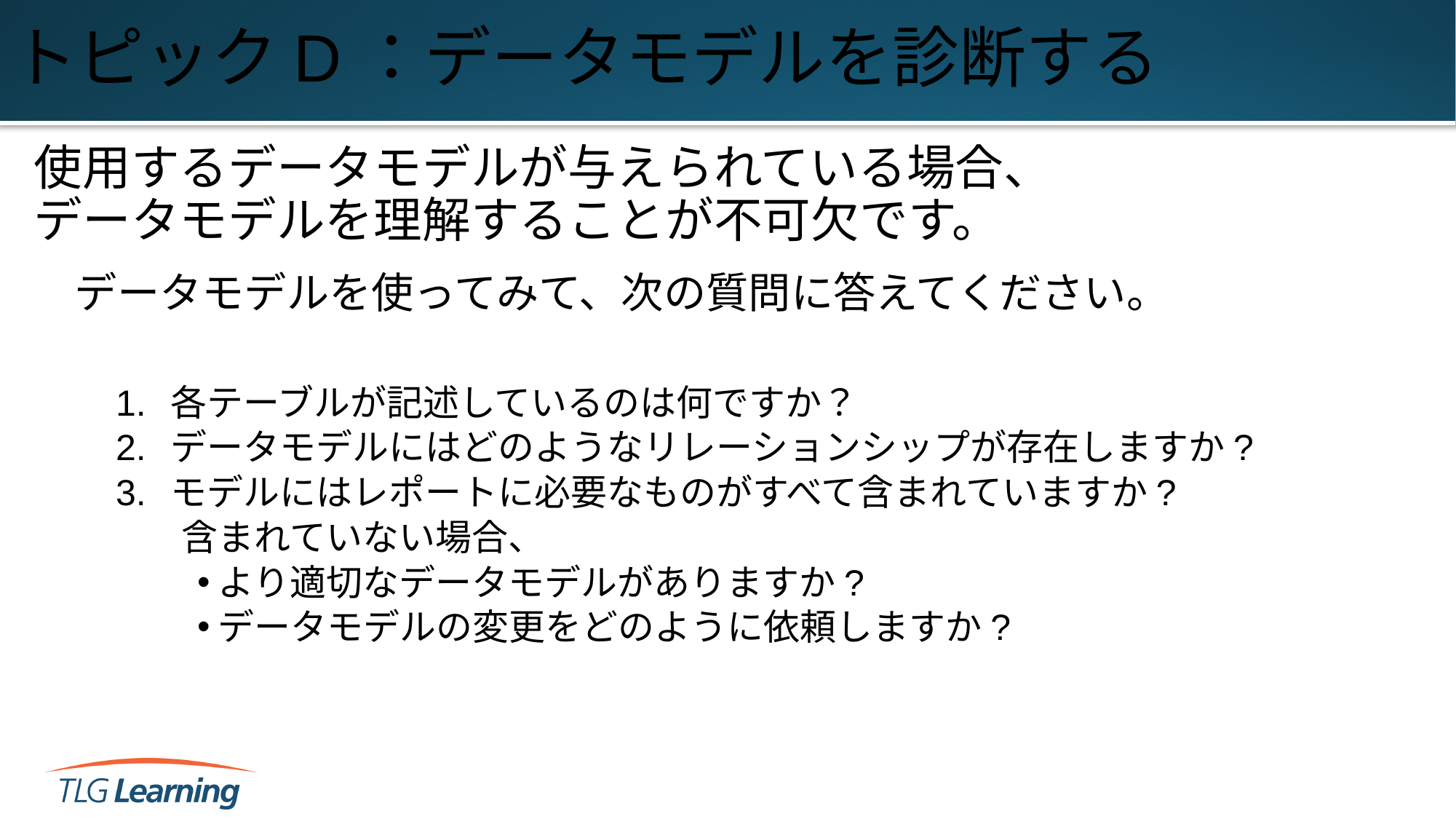

# トピックD：データモデルを診断する
使用するデータモデルが与えられている場合、
データモデルを理解することが不可欠です。
データモデルを使ってみて、次の質問に答えてください。

各テーブルが記述しているのは何ですか？
データモデルにはどのようなリレーションシップが存在しますか?
モデルにはレポートに必要なものがすべて含まれていますか?
  含まれていない場合、
より適切なデータモデルがありますか?
データモデルの変更をどのように依頼しますか?